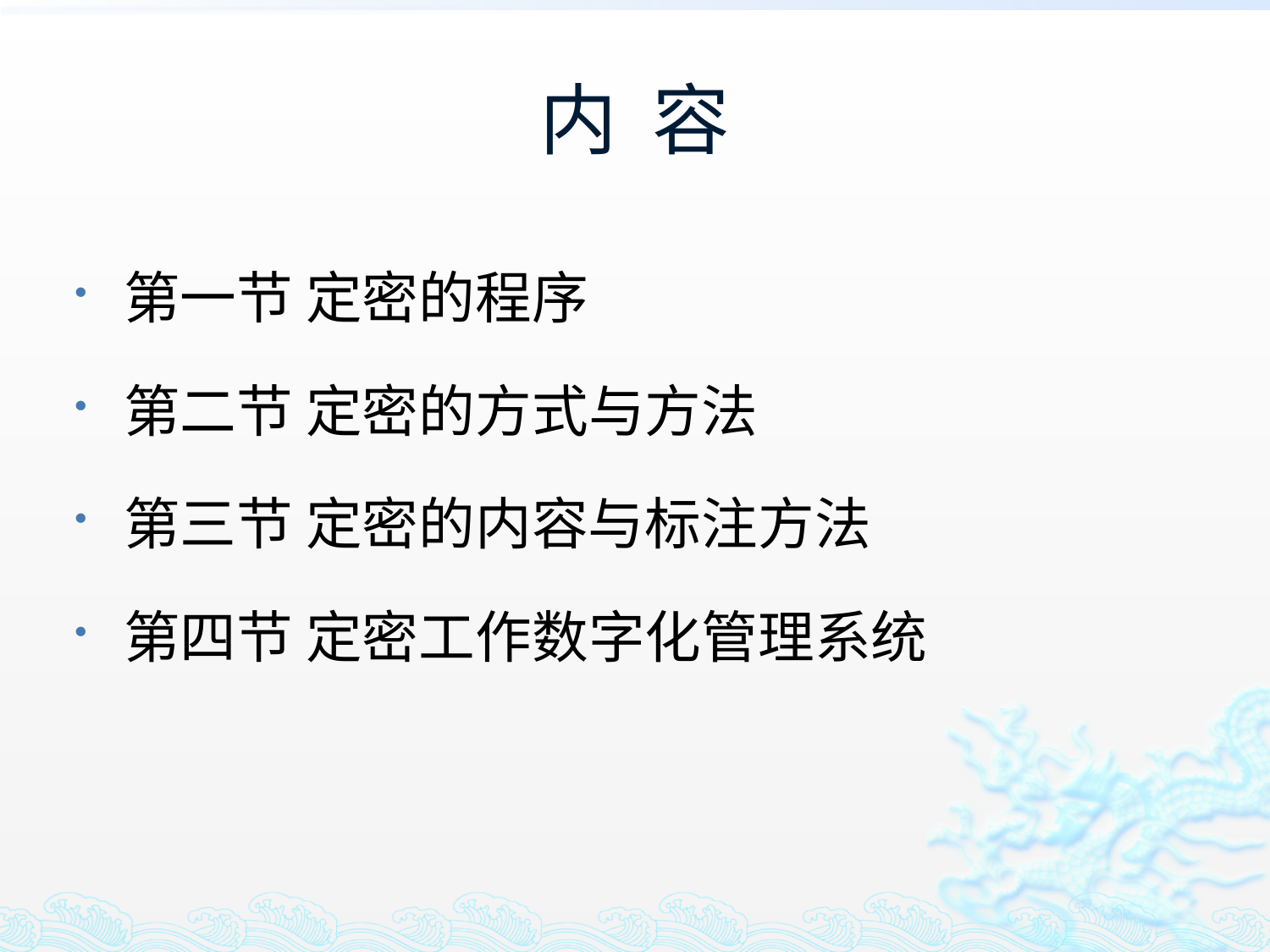

# 内  容
第一节 定密的程序
第二节 定密的方式与方法
第三节 定密的内容与标注方法
第四节 定密工作数字化管理系统